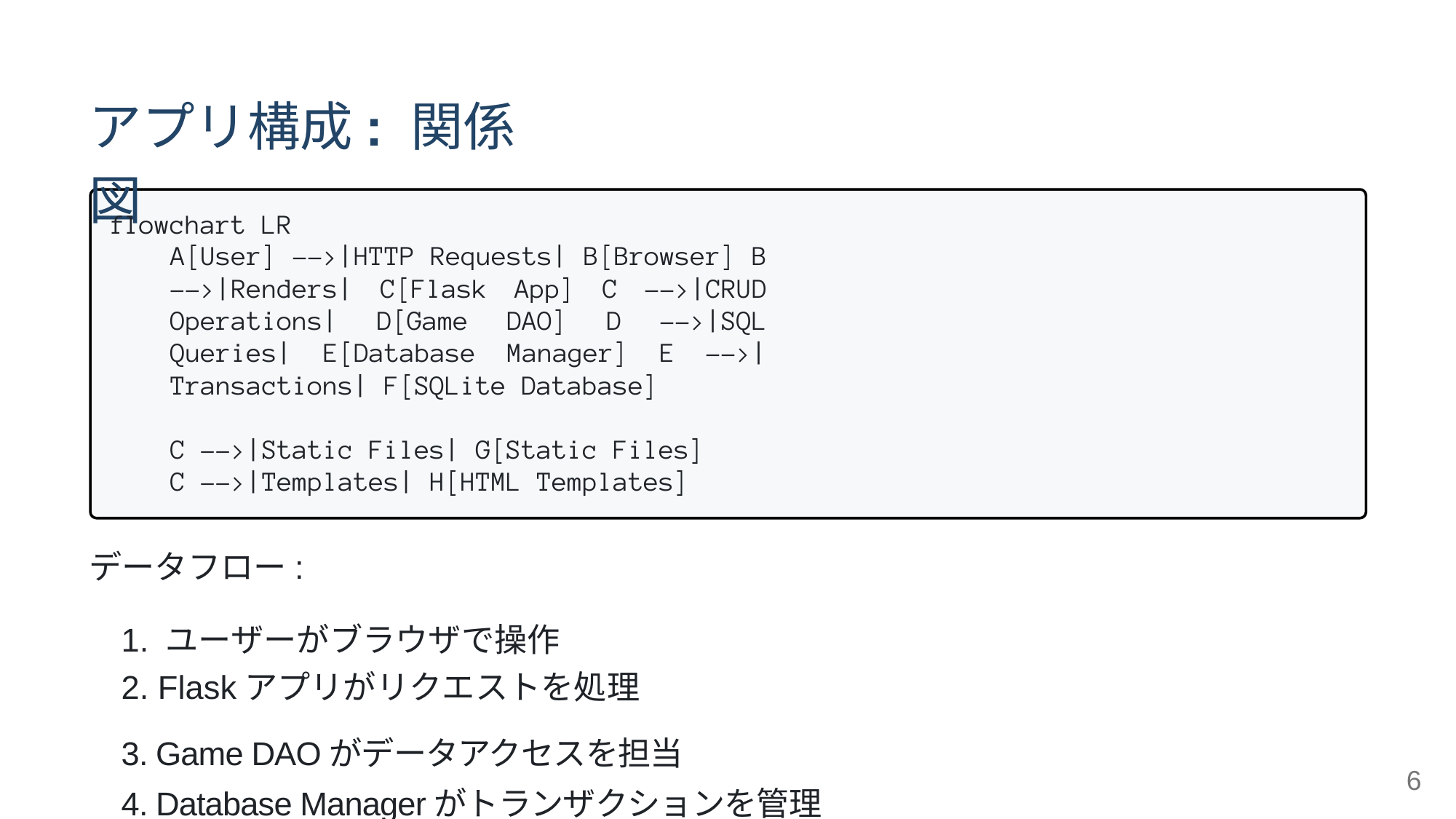

アプリ構成: 関係図

flowchart LR

A[User] -->|HTTP Requests| B[Browser] B -->|Renders| C[Flask App] C -->|CRUD Operations| D[Game DAO] D -->|SQL Queries| E[Database Manager] E -->|Transactions| F[SQLite Database]

C -->|Static Files| G[Static Files] C -->|Templates| H[HTML Templates]
データフロー:
1. ユーザーがブラウザで操作
2. Flaskアプリがリクエストを処理
3. Game DAOがデータアクセスを担当
4. Database Managerがトランザクションを管理
6